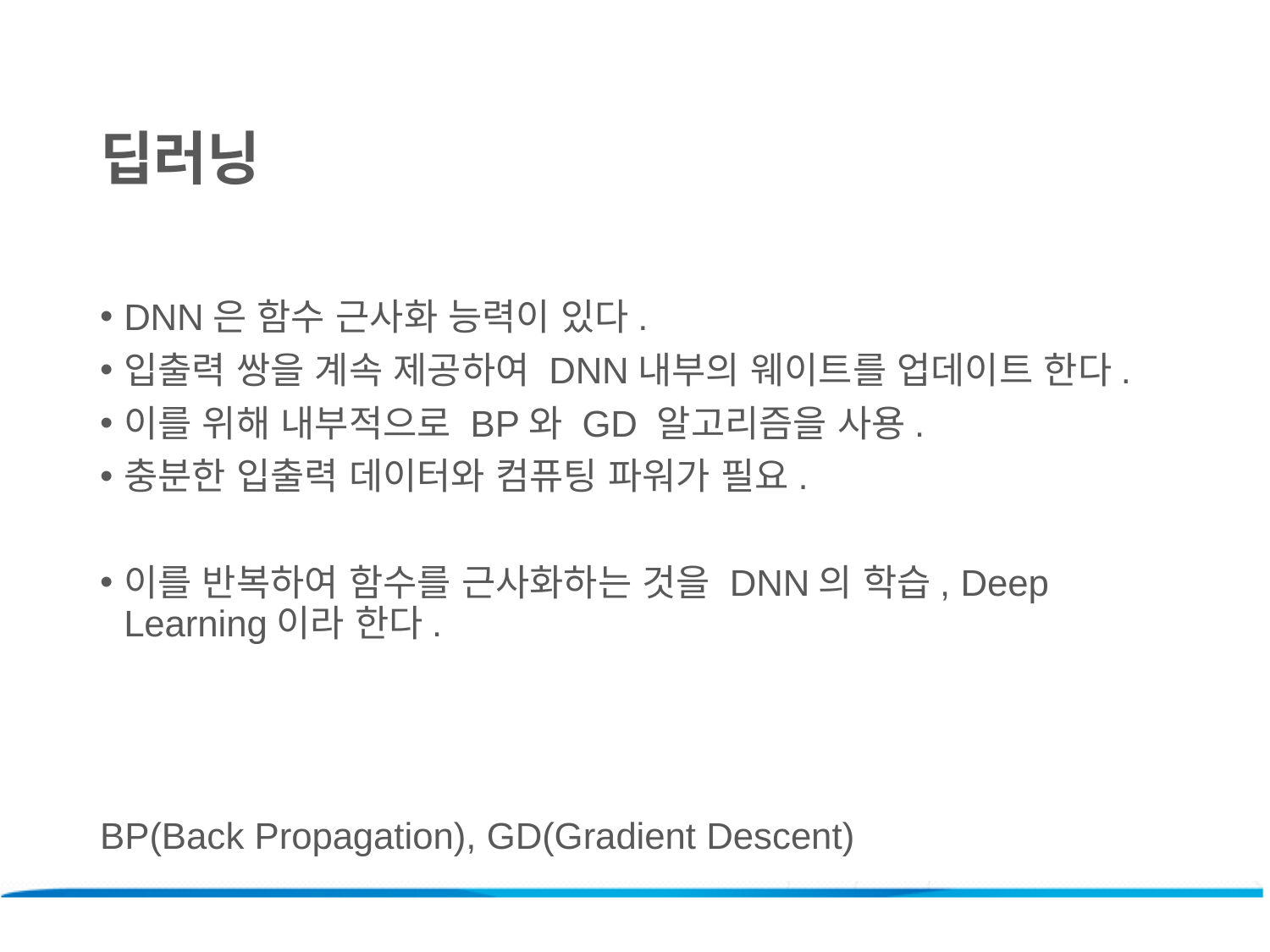

딥러닝
DNN은 함수 근사화 능력이 있다.
입출력 쌍을 계속 제공하여 DNN내부의 웨이트를 업데이트 한다.
이를 위해 내부적으로 BP와 GD 알고리즘을 사용.
충분한 입출력 데이터와 컴퓨팅 파워가 필요.

이를 반복하여 함수를 근사화하는 것을 DNN의 학습, Deep Learning이라 한다.

BP(Back Propagation), GD(Gradient Descent)